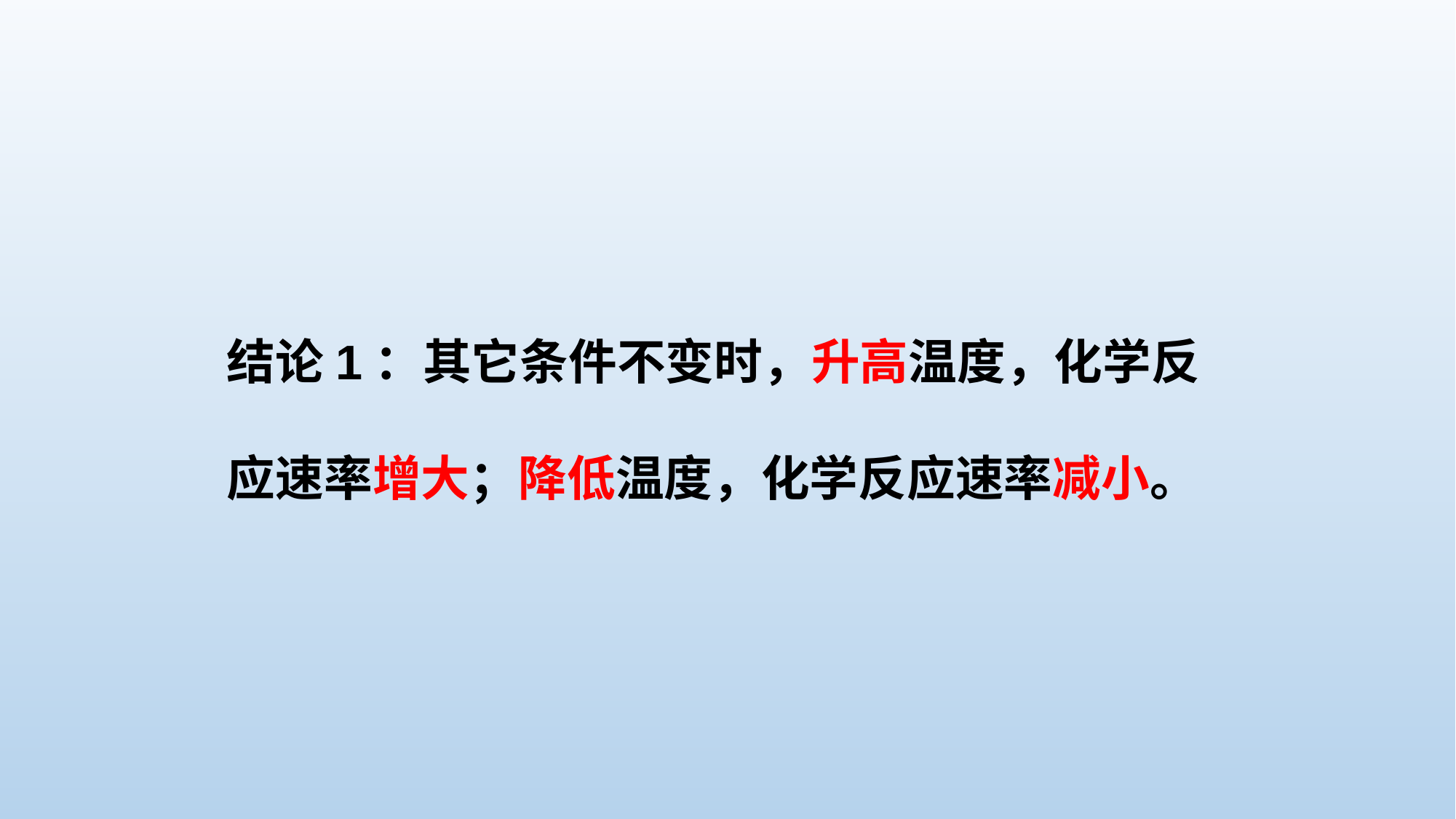

结论1：其它条件不变时，升高温度，化学反应速率增大；降低温度，化学反应速率减小。